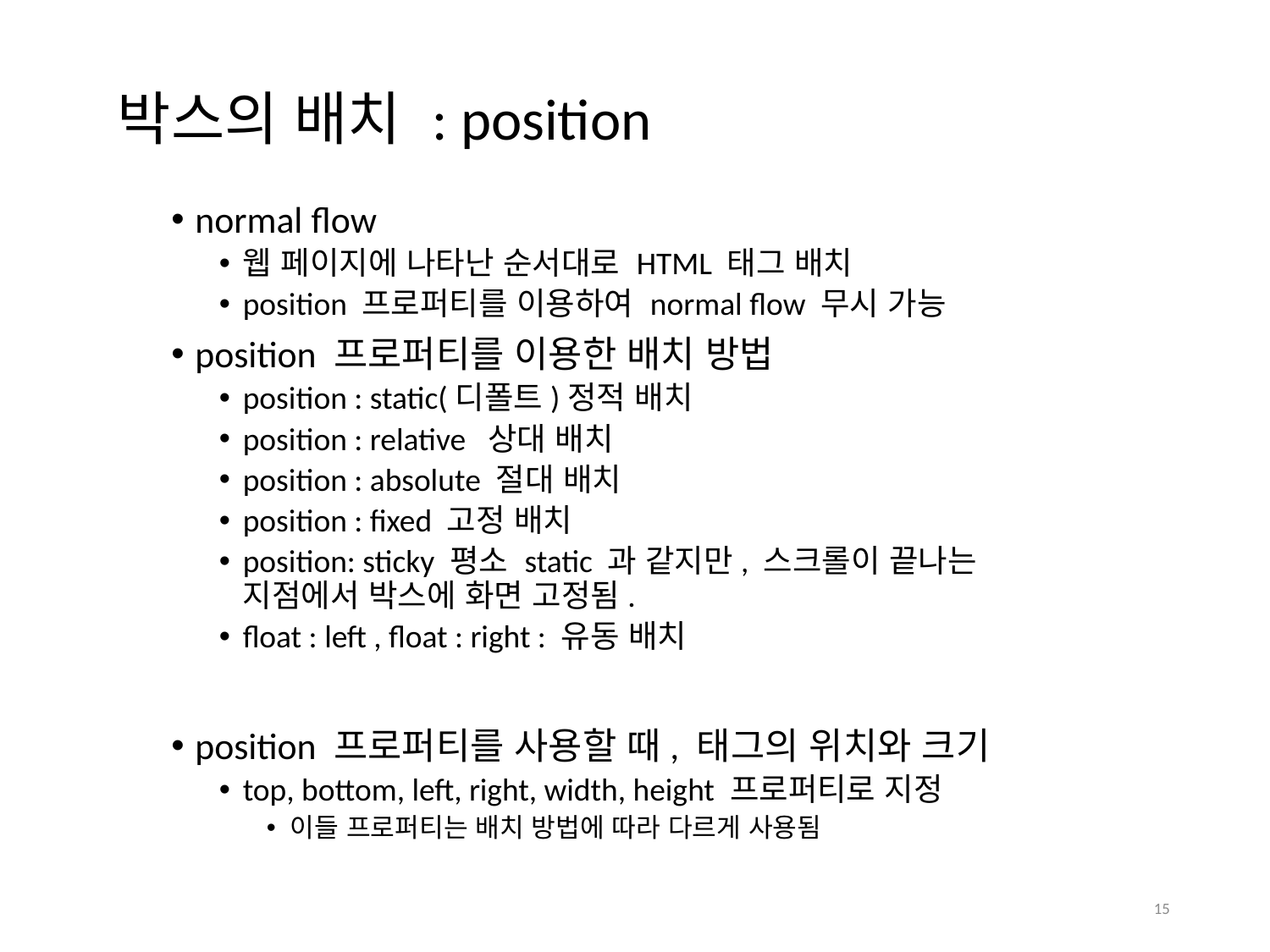

# 박스의 배치 : position
normal flow
웹 페이지에 나타난 순서대로 HTML 태그 배치
position 프로퍼티를 이용하여 normal flow 무시 가능
position 프로퍼티를 이용한 배치 방법
position : static(디폴트)정적 배치
position : relative  상대 배치
position : absolute 절대 배치
position : fixed 고정 배치
position: sticky 평소 static 과 같지만, 스크롤이 끝나는 지점에서 박스에 화면 고정됨.
float : left , float : right : 유동 배치

position 프로퍼티를 사용할 때, 태그의 위치와 크기
top, bottom, left, right, width, height 프로퍼티로 지정
이들 프로퍼티는 배치 방법에 따라 다르게 사용됨

15